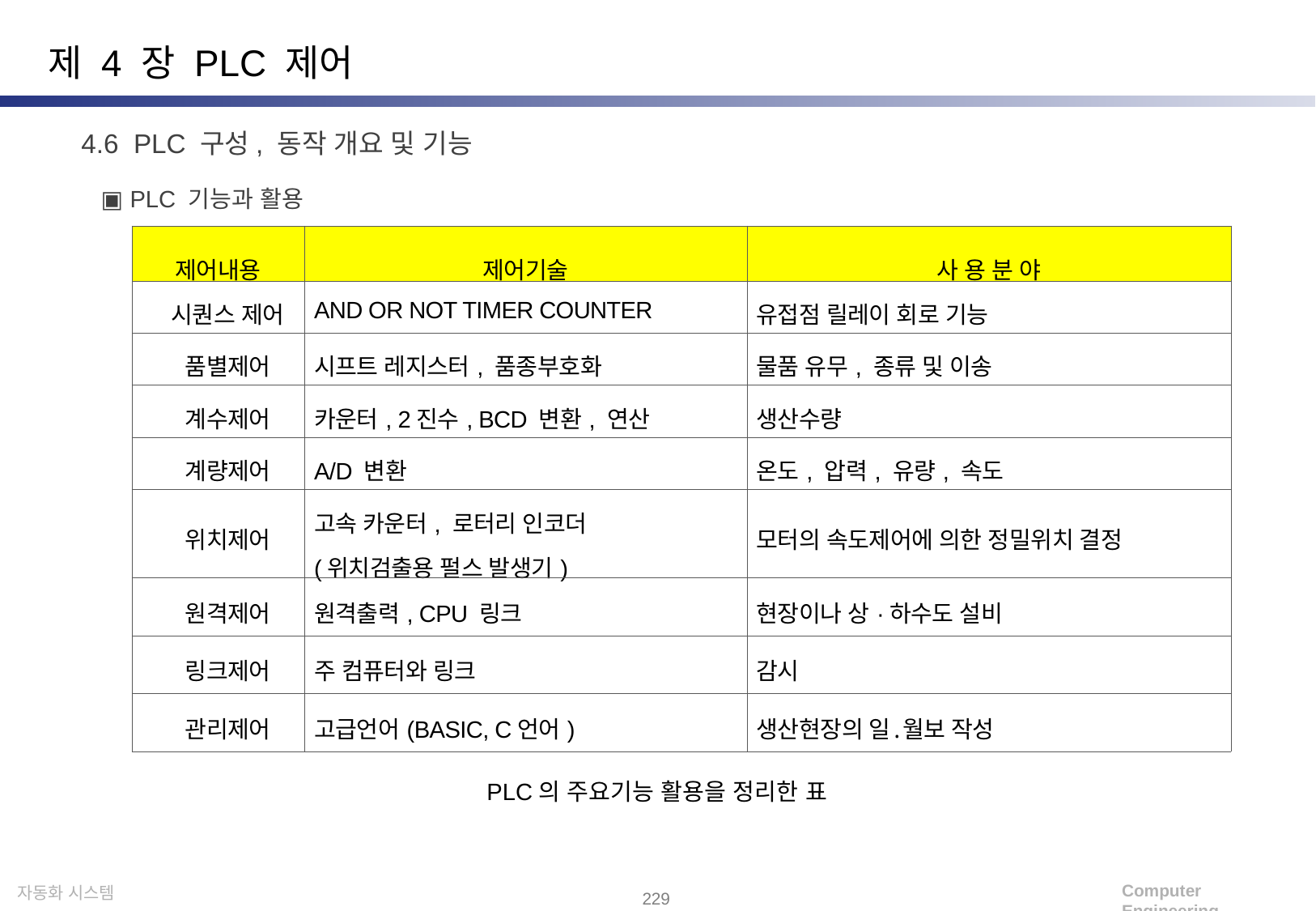

제 4 장 PLC 제어
4.6  PLC 구성, 동작 개요 및 기능
▣ PLC 기능과 활용
| 제어내용 | 제어기술 | 사 용 분 야 |
| --- | --- | --- |
| 시퀀스 제어 | AND OR NOT TIMER COUNTER | 유접점 릴레이 회로 기능 |
| 품별제어 | 시프트 레지스터, 품종부호화 | 물품 유무, 종류 및 이송 |
| 계수제어 | 카운터, 2진수, BCD 변환, 연산 | 생산수량 |
| 계량제어 | A/D 변환 | 온도, 압력, 유량, 속도 |
| 위치제어 | 고속 카운터, 로터리 인코더 (위치검출용 펄스 발생기) | 모터의 속도제어에 의한 정밀위치 결정 |
| 원격제어 | 원격출력, CPU 링크 | 현장이나 상·하수도 설비 |
| 링크제어 | 주 컴퓨터와 링크 | 감시 |
| 관리제어 | 고급언어(BASIC, C언어) | 생산현장의 일․월보 작성 |
PLC의 주요기능 활용을 정리한 표